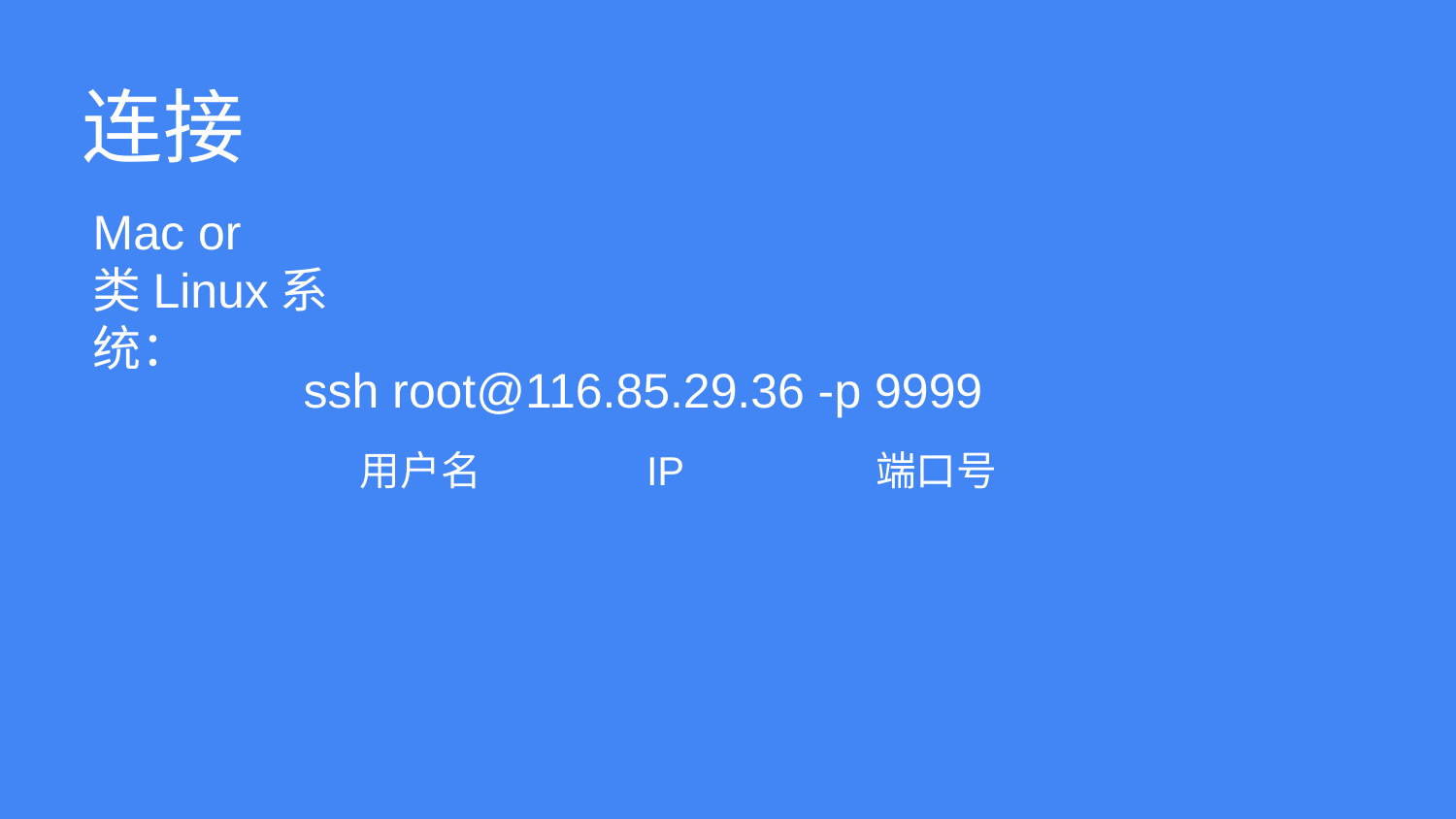

连接
Mac or
类Linux系统：
ssh root@116.85.29.36 -p 9999
用户名
IP
端口号